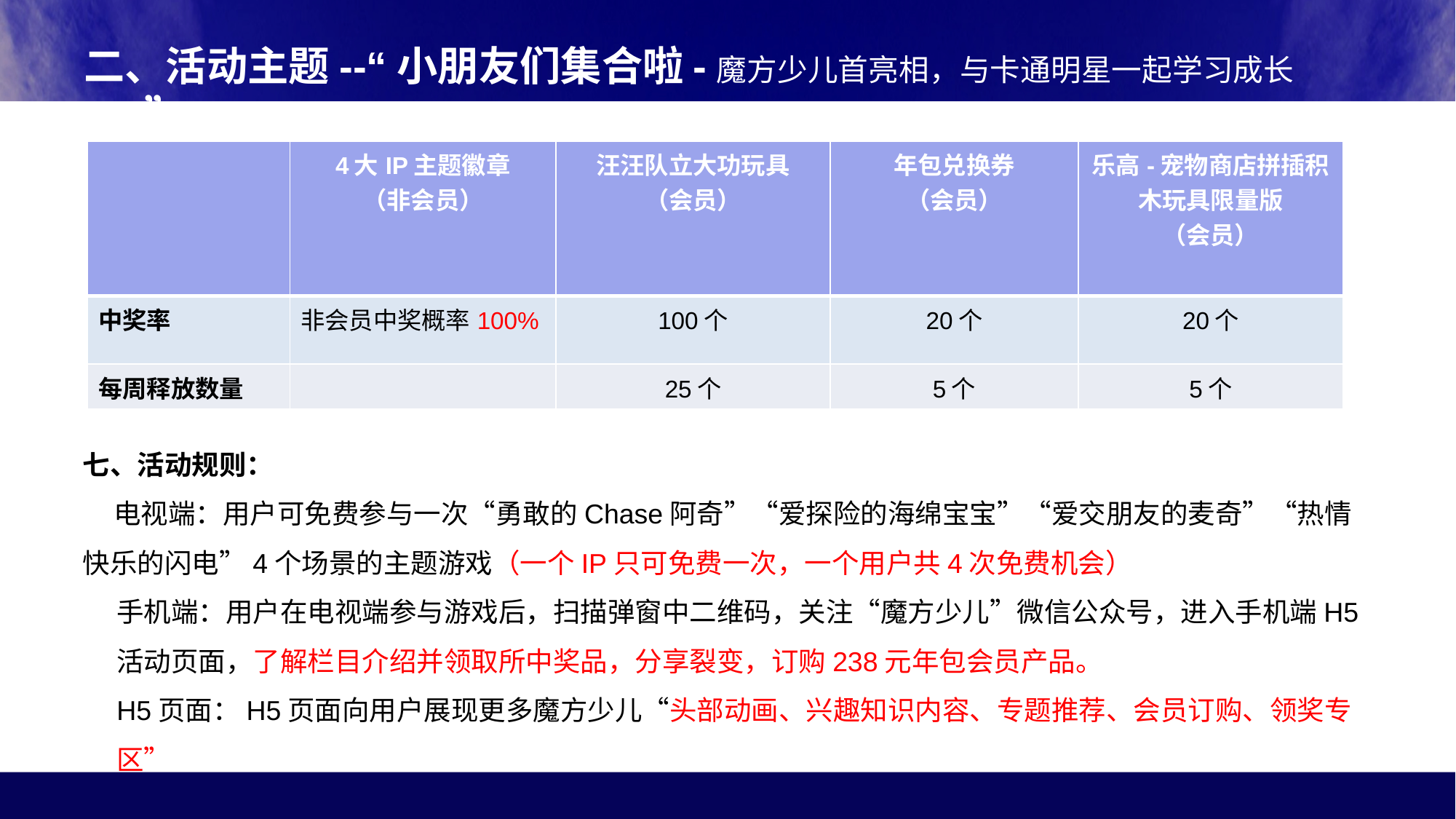

二、活动主题--“小朋友们集合啦-魔方少儿首亮相，与卡通明星一起学习成长吧！”
|  | 4大IP主题徽章 （非会员） | 汪汪队立大功玩具 （会员） | 年包兑换券 （会员） | 乐高-宠物商店拼插积木玩具限量版 （会员） |
| --- | --- | --- | --- | --- |
| 中奖率 | 非会员中奖概率100% | 100个 | 20个 | 20个 |
| 每周释放数量 |  | 25个 | 5个 | 5个 |

七、活动规则：
    电视端：用户可免费参与一次“勇敢的Chase阿奇”“爱探险的海绵宝宝”“爱交朋友的麦奇”“热情快乐的闪电”4个场景的主题游戏（一个IP只可免费一次，一个用户共4次免费机会）
手机端：用户在电视端参与游戏后，扫描弹窗中二维码，关注“魔方少儿”微信公众号，进入手机端H5活动页面，了解栏目介绍并领取所中奖品，分享裂变，订购238元年包会员产品。
H5页面：H5页面向用户展现更多魔方少儿“头部动画、兴趣知识内容、专题推荐、会员订购、领奖专区”